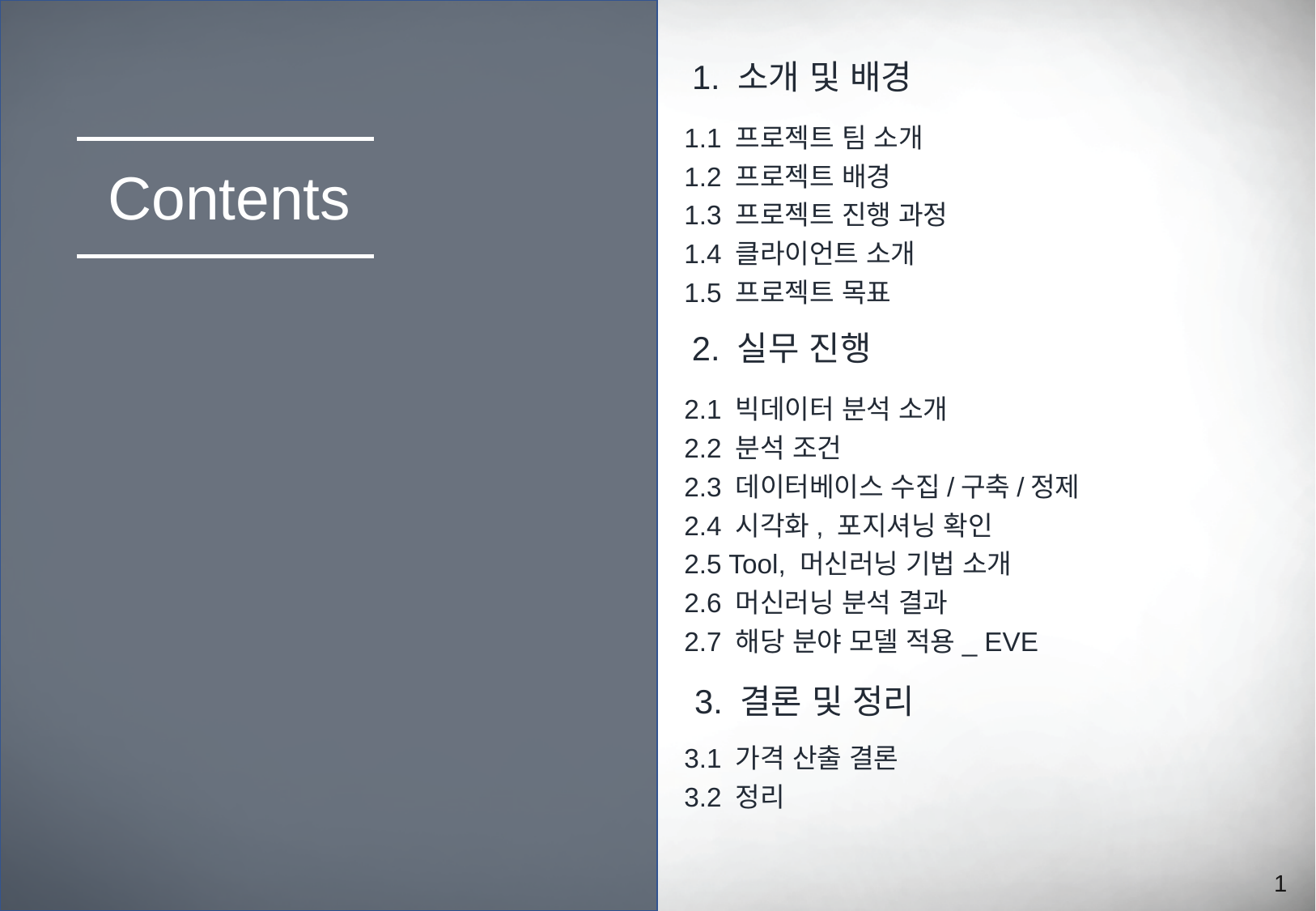

1. 소개 및 배경
1.1 프로젝트 팀 소개
1.2 프로젝트 배경
1.3 프로젝트 진행 과정
1.4 클라이언트 소개
1.5 프로젝트 목표

2.1 빅데이터 분석 소개
2.2 분석 조건
2.3 데이터베이스 수집/구축/정제
2.4 시각화, 포지셔닝 확인
2.5 Tool, 머신러닝 기법 소개
2.6 머신러닝 분석 결과
2.7 해당 분야 모델 적용_ EVE

3.1 가격 산출 결론
3.2 정리
Contents
2. 실무 진행
3. 결론 및 정리
1